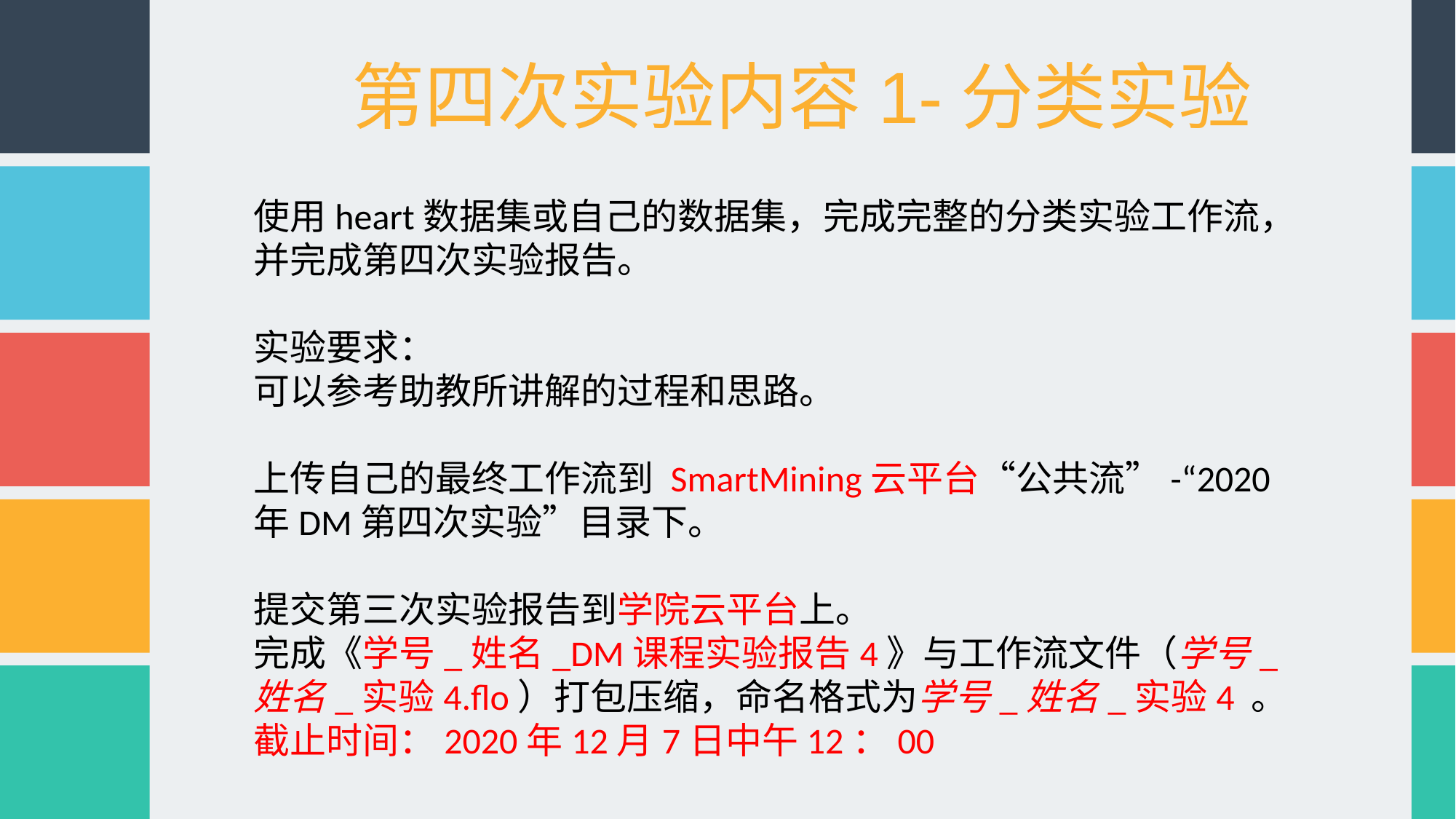

第四次实验内容1-分类实验

使用heart数据集或自己的数据集，完成完整的分类实验工作流，并完成第四次实验报告。

实验要求：
可以参考助教所讲解的过程和思路。

上传自己的最终工作流到 SmartMining云平台“公共流”-“2020年DM第四次实验”目录下。

提交第三次实验报告到学院云平台上。
完成《学号_姓名_DM课程实验报告4》与工作流文件（学号_姓名_实验4.flo）打包压缩，命名格式为学号_姓名_实验4 。
截止时间：2020年12月7日中午12：00